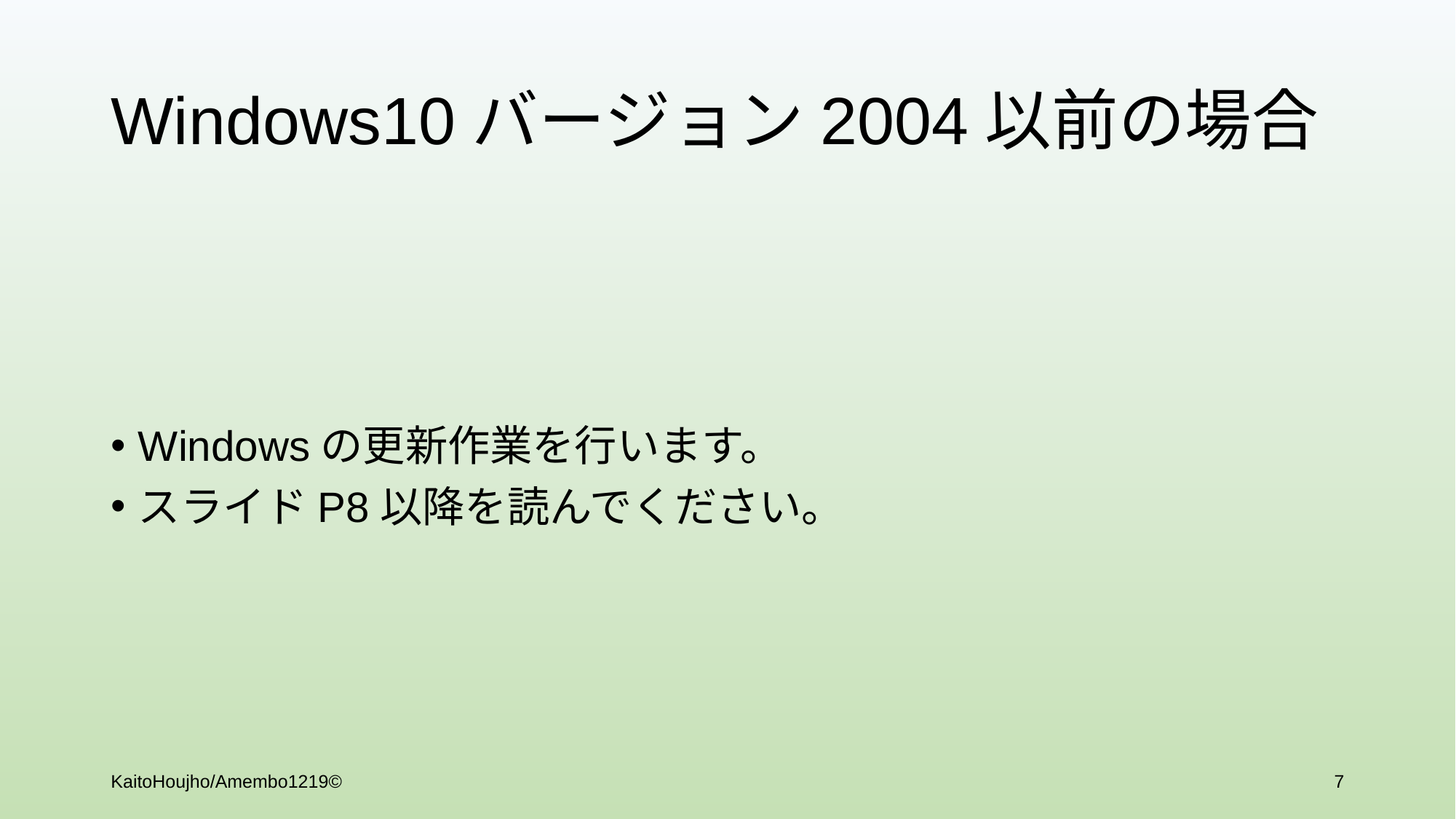

# Windows10バージョン2004以前の場合
Windowsの更新作業を行います。
スライドP8以降を読んでください。
KaitoHoujho/Amembo1219©
7